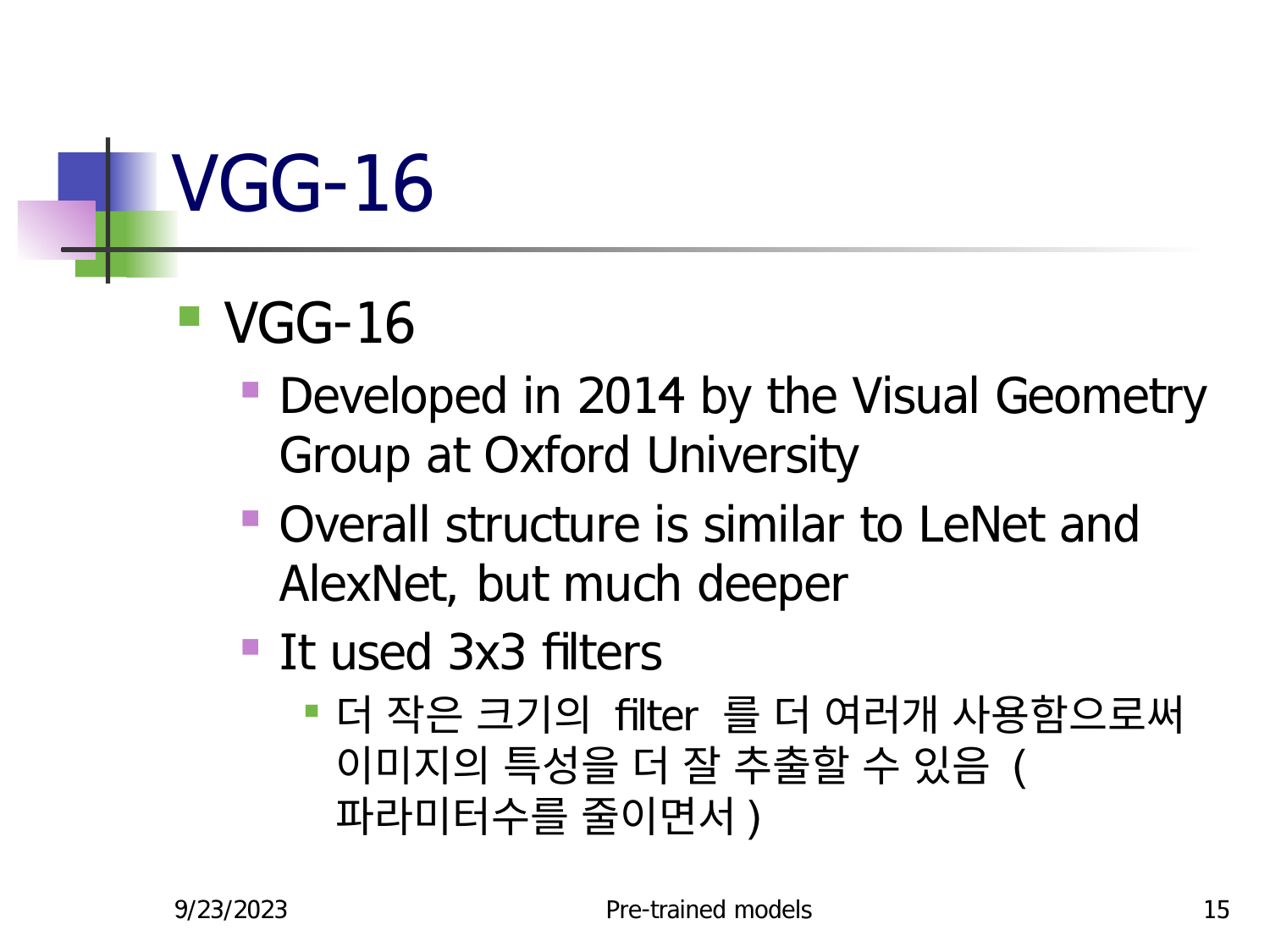

# VGG-16
VGG-16
Developed in 2014 by the Visual Geometry Group at Oxford University
Overall structure is similar to LeNet and AlexNet, but much deeper
It used 3x3 filters
더 작은 크기의 filter 를 더 여러개 사용함으로써 이미지의 특성을 더 잘 추출할 수 있음 (파라미터수를 줄이면서)
9/23/2023
Pre-trained models
15